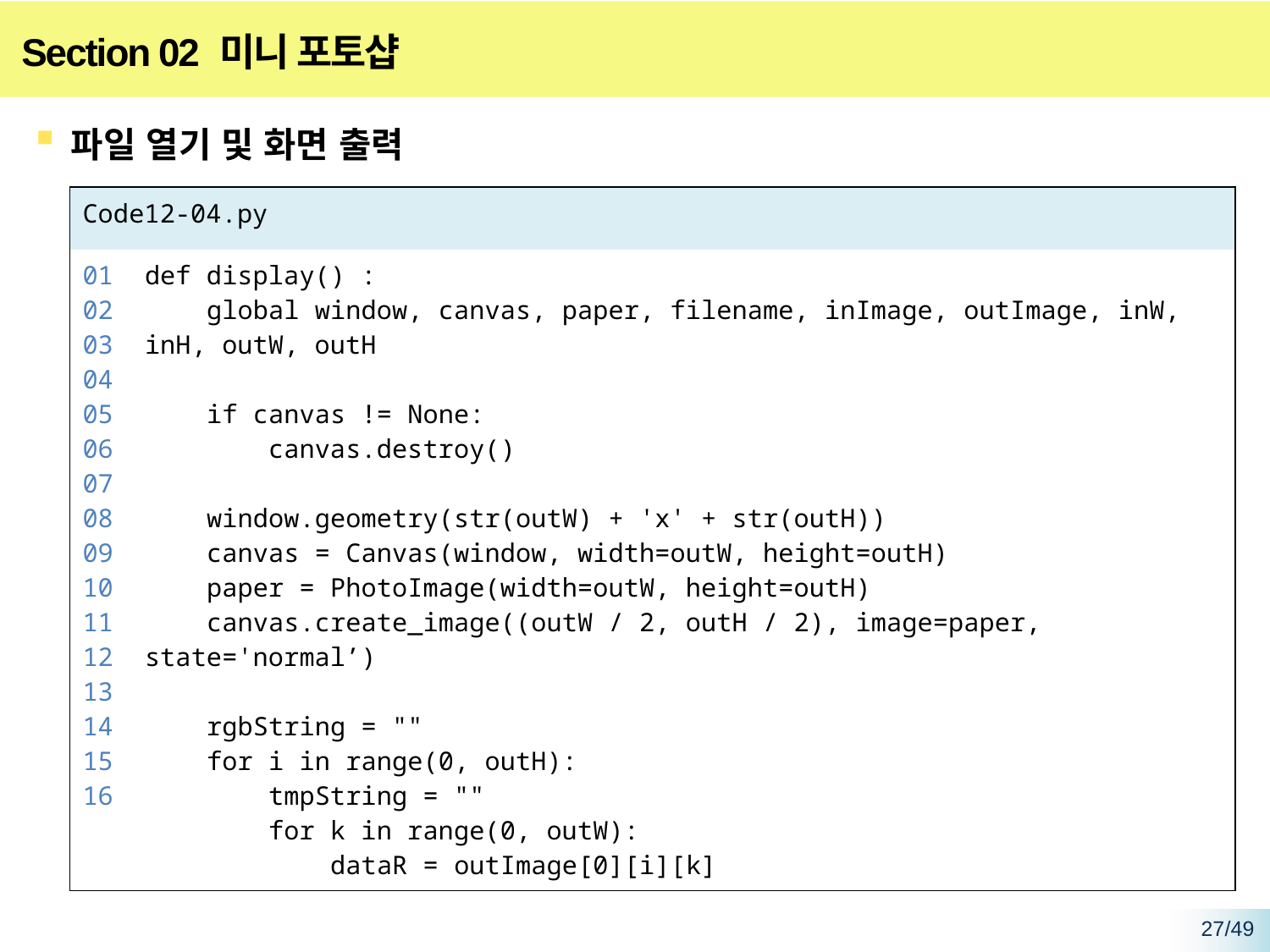

# Section 02 미니 포토샵
파일 열기 및 화면 출력
| Code12-04.py |  |
| --- | --- |
| 01 02 03 04 05 06 07 08 09 10 11 12 13 14 15 16 | def display() : global window, canvas, paper, filename, inImage, outImage, inW, inH, outW, outH if canvas != None: canvas.destroy() window.geometry(str(outW) + 'x' + str(outH)) canvas = Canvas(window, width=outW, height=outH) paper = PhotoImage(width=outW, height=outH) canvas.create\_image((outW / 2, outH / 2), image=paper, state='normal’) rgbString = "" for i in range(0, outH): tmpString = "" for k in range(0, outW): dataR = outImage[0][i][k] |